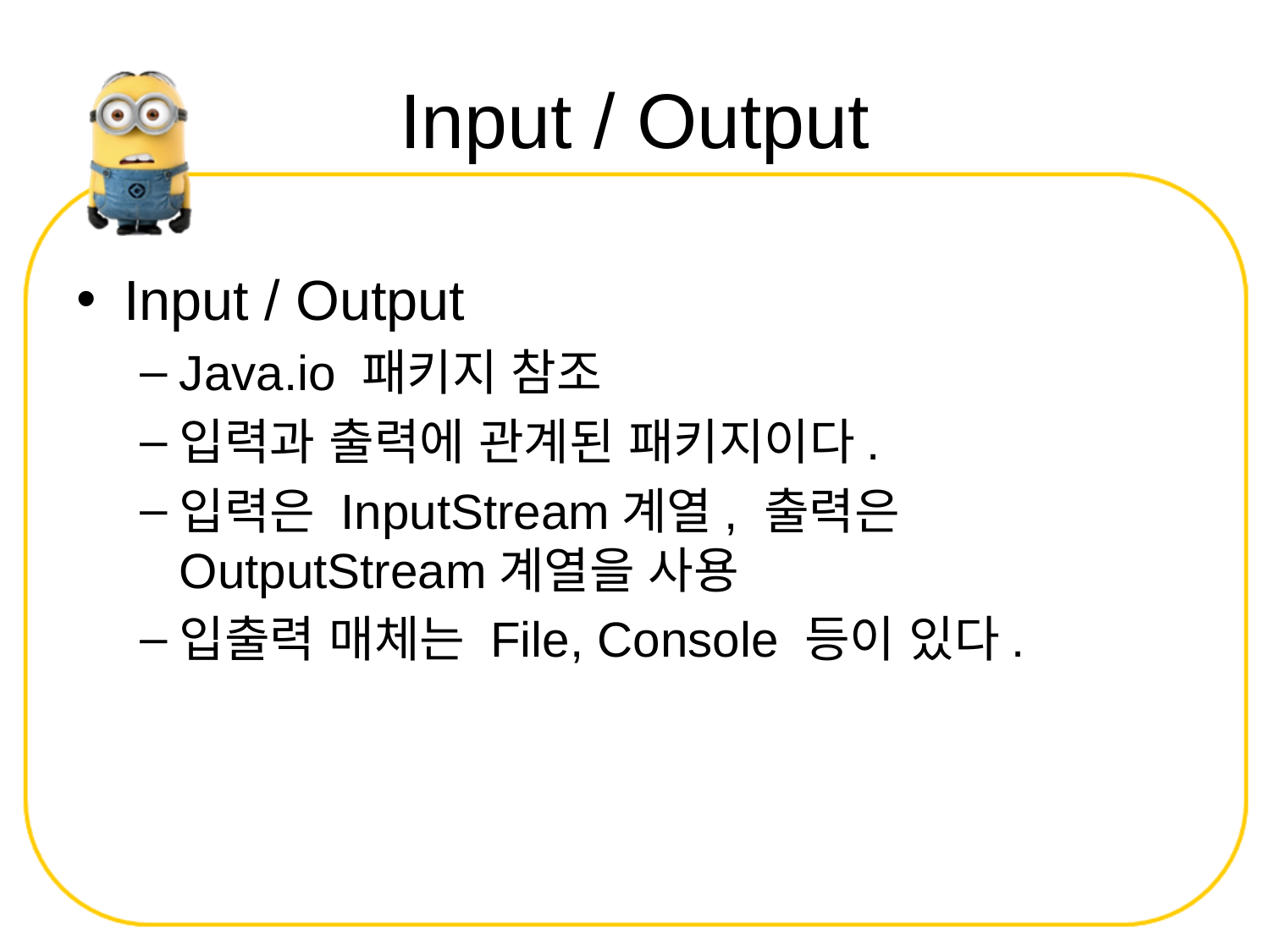

# Input / Output
Input / Output
Java.io 패키지 참조
입력과 출력에 관계된 패키지이다.
입력은 InputStream계열, 출력은 OutputStream계열을 사용
입출력 매체는 File, Console 등이 있다.